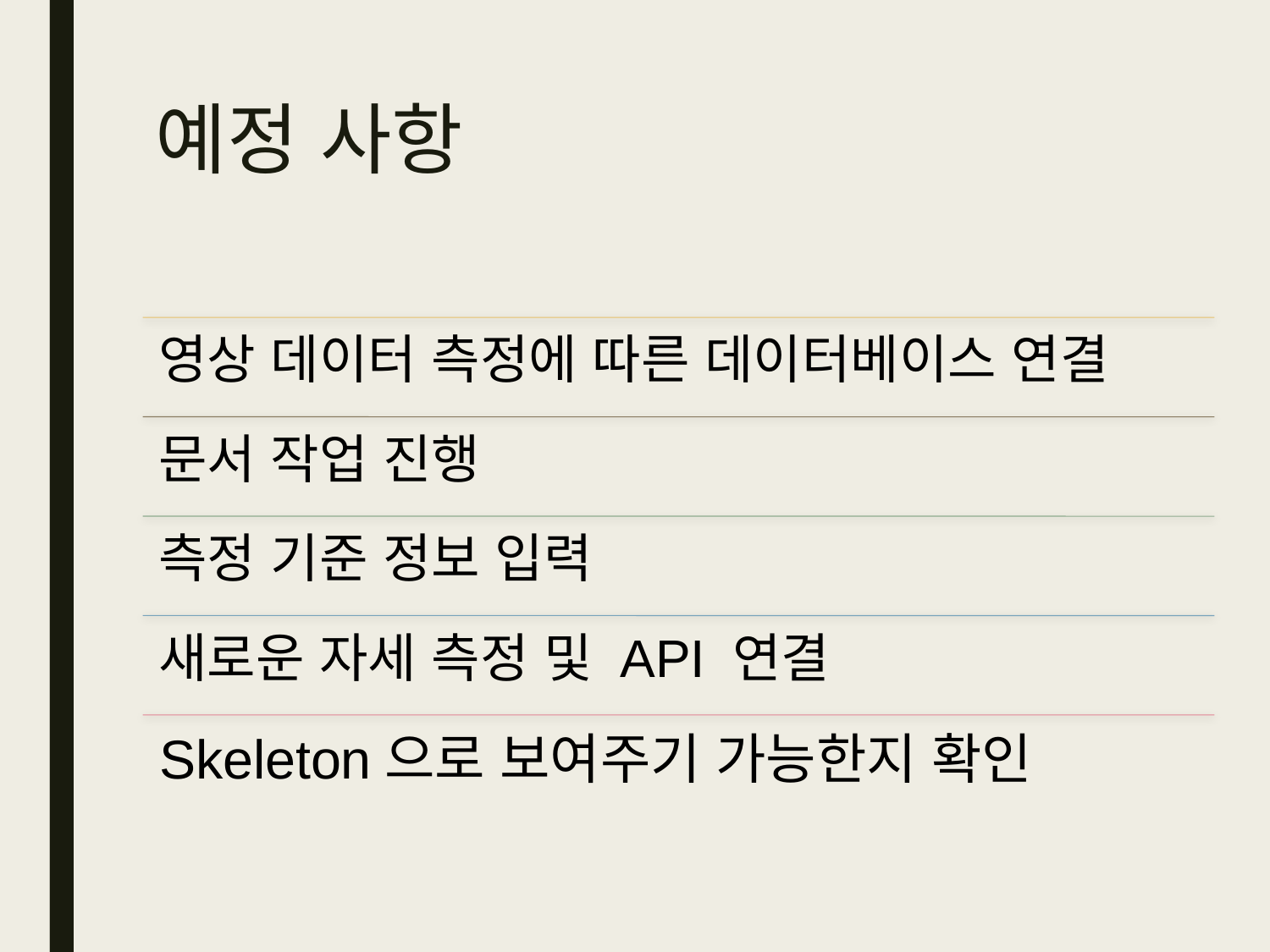

# 예정 사항
영상 데이터 측정에 따른 데이터베이스 연결
문서 작업 진행
측정 기준 정보 입력
새로운 자세 측정 및 API 연결
Skeleton으로 보여주기 가능한지 확인